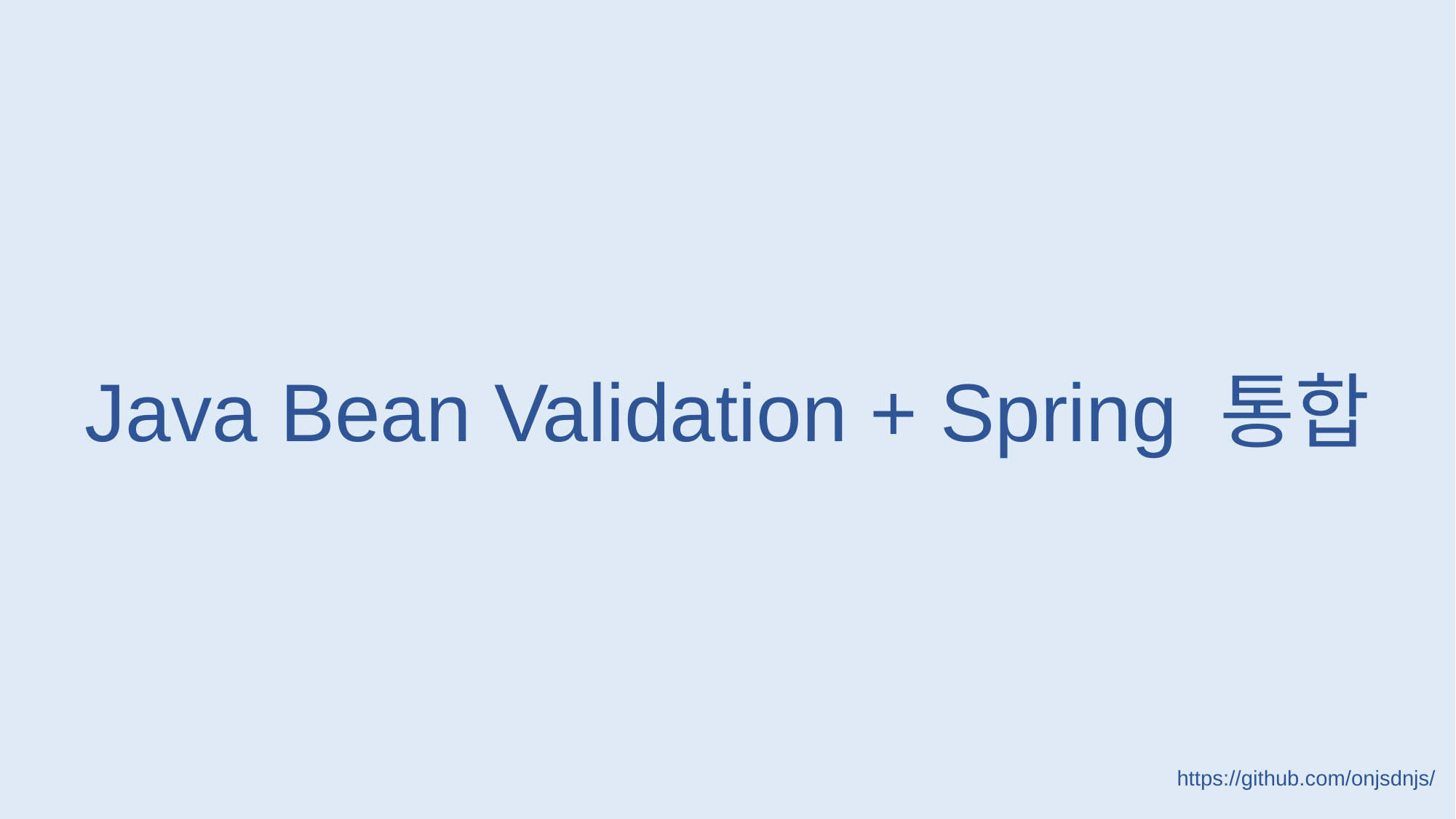

Java Bean Validation + Spring 통합
https://github.com/onjsdnjs/